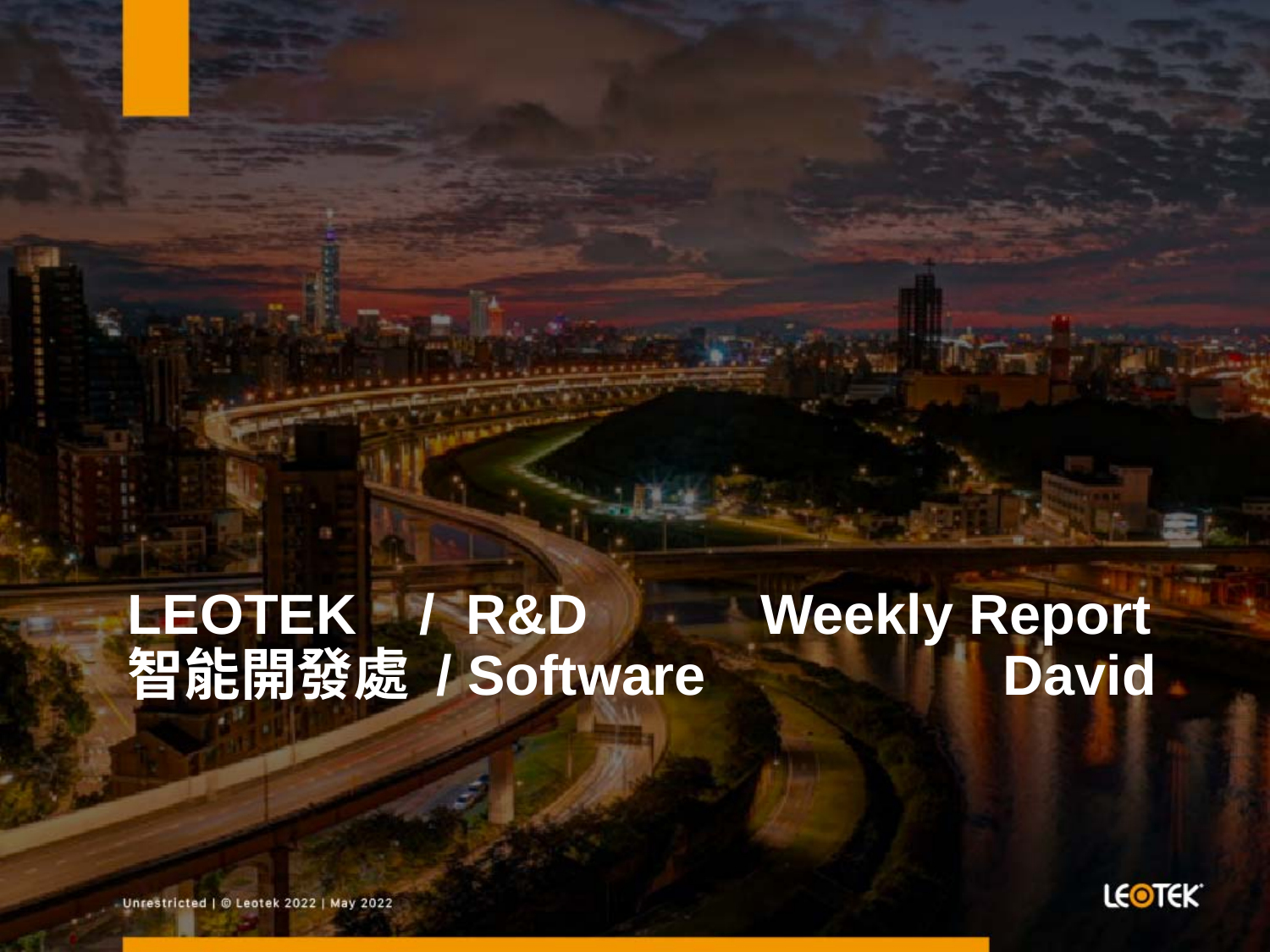

# LEOTEK    /  R&D           Weekly Report 智能開發處 / Software                   David